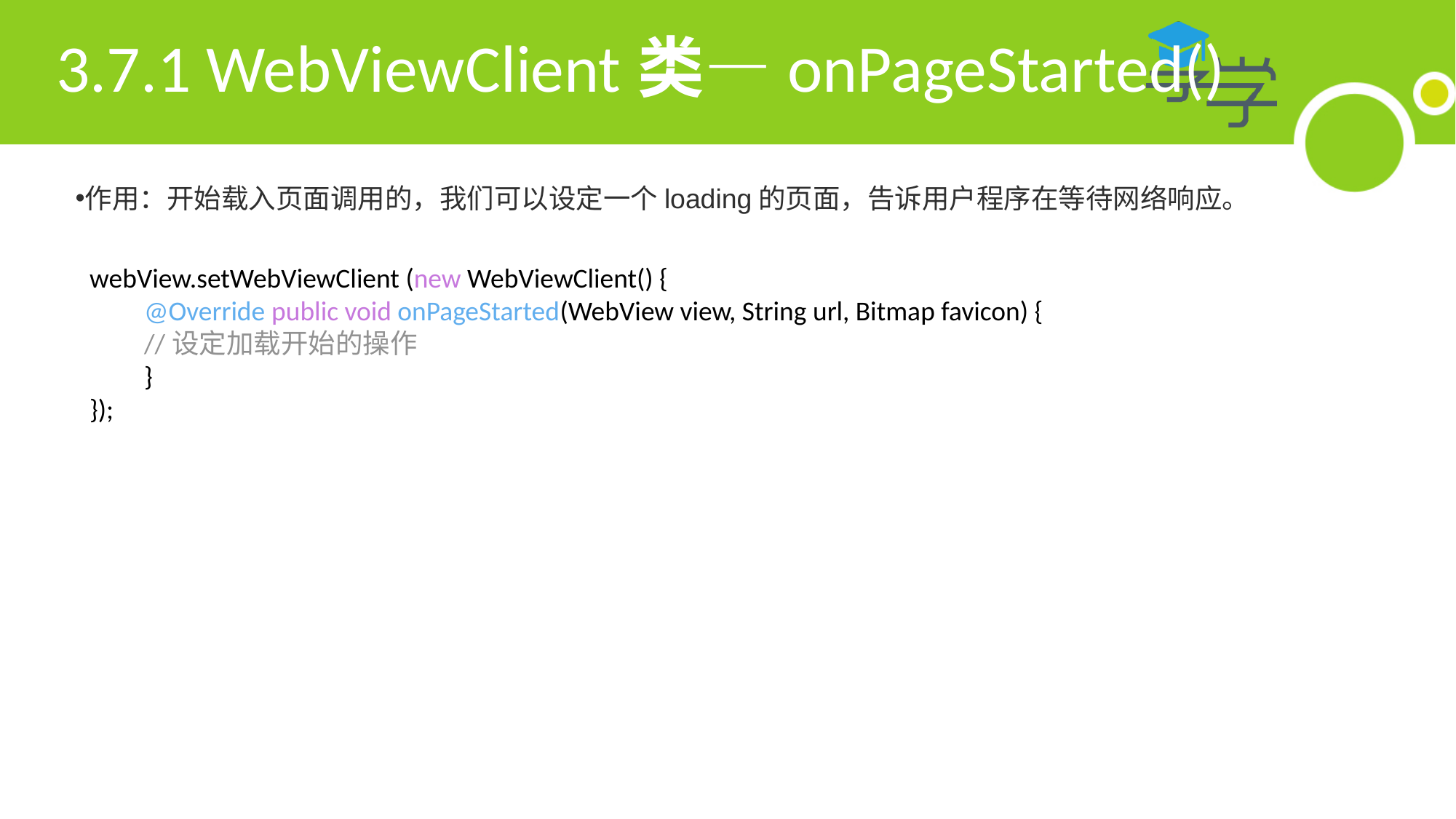

# 3.7.1 WebViewClient类—onPageStarted()
作用：开始载入页面调用的，我们可以设定一个loading的页面，告诉用户程序在等待网络响应。
webView.setWebViewClient (new WebViewClient() {
@Override public void onPageStarted(WebView view, String url, Bitmap favicon) {
//设定加载开始的操作
}
});